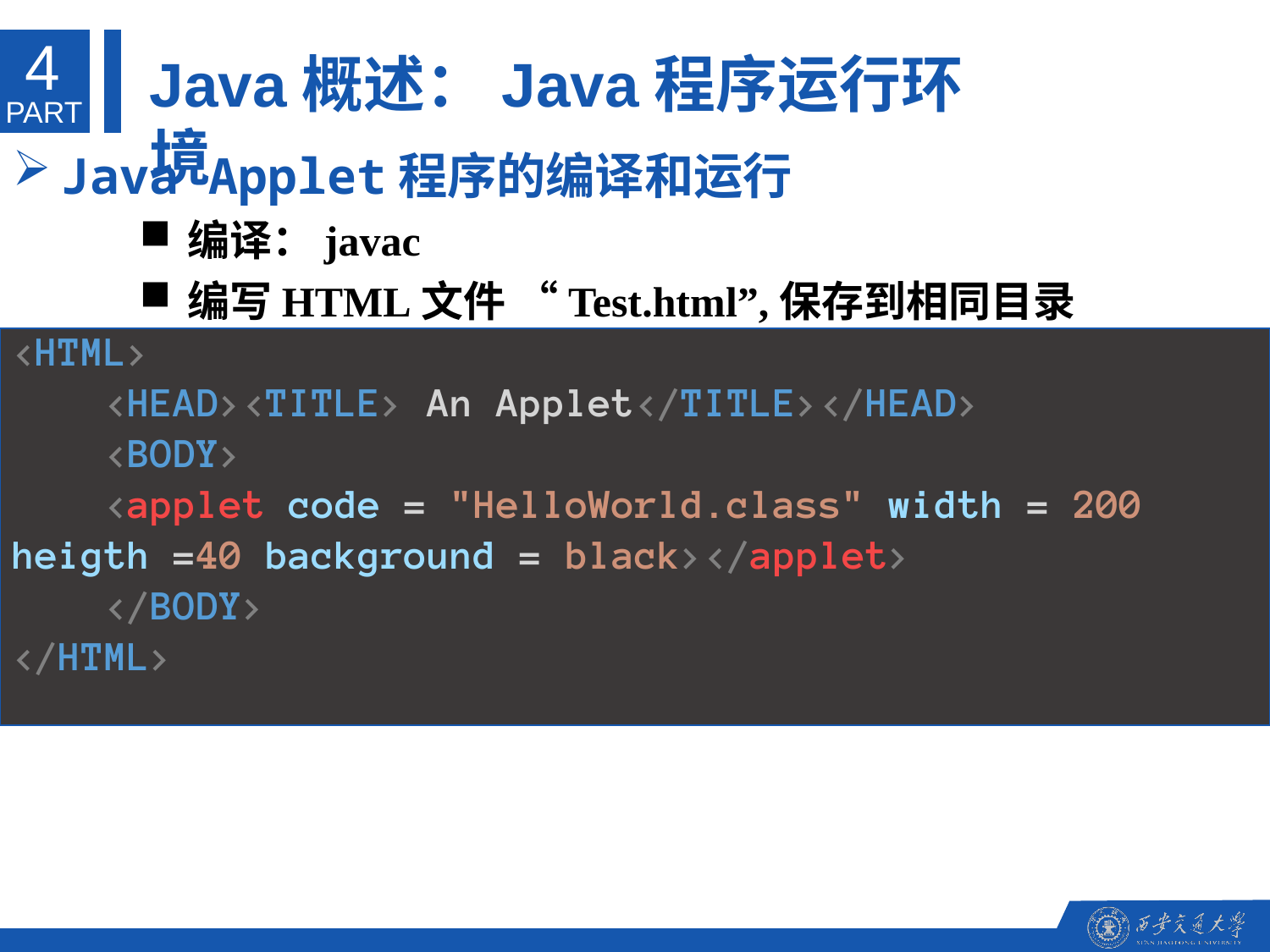

4
Java概述：Java程序运行环境

PART
Java Applet程序的编译和运行
编译：javac
编写HTML文件 “Test.html”,保存到相同目录
<HTML>
    <HEAD><TITLE> An Applet</TITLE></HEAD>
    <BODY>
    <applet code = "HelloWorld.class" width = 200 heigth =40 background = black></applet>
    </BODY>
</HTML>